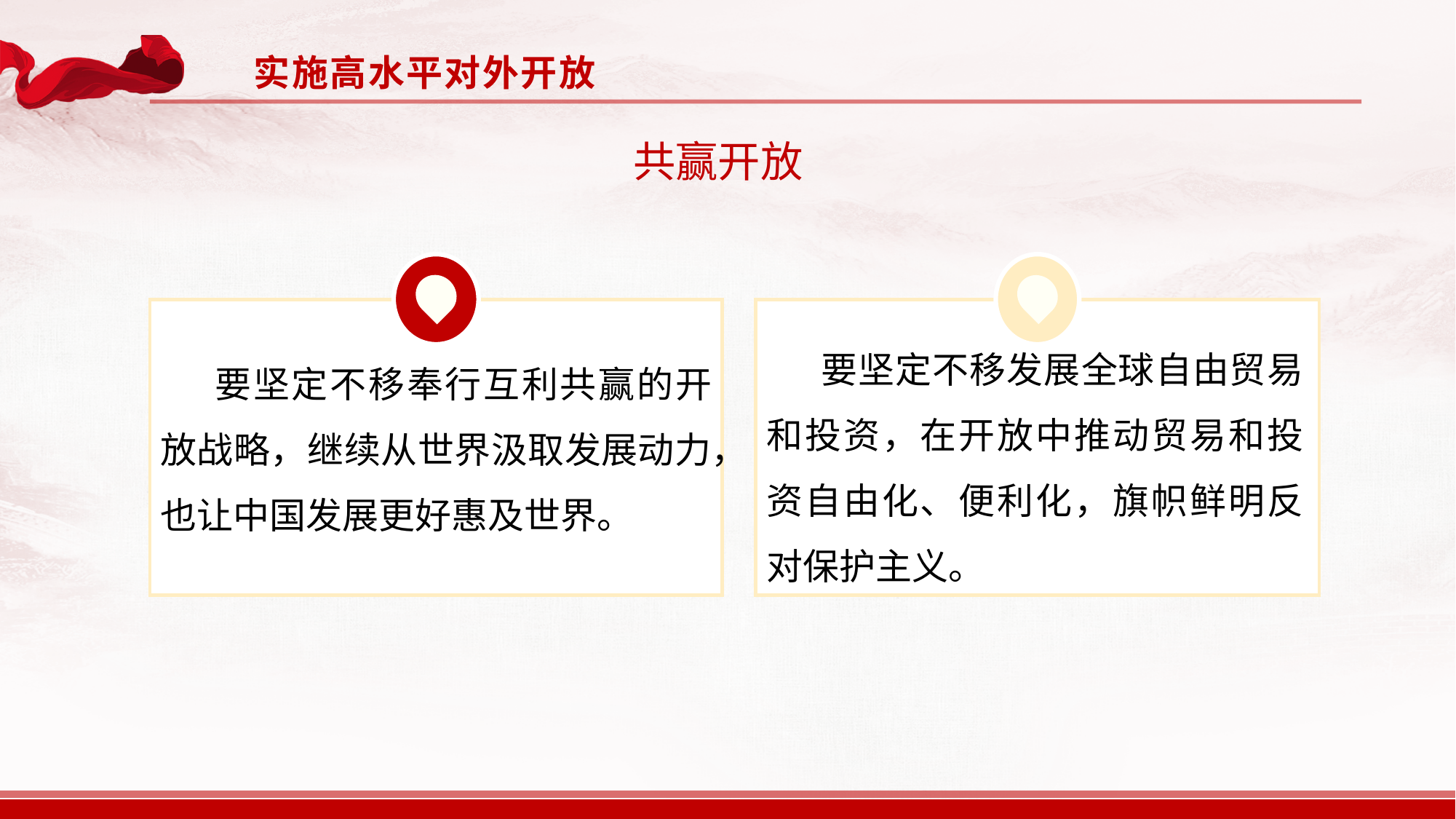

实施高水平对外开放
共赢开放

要坚定不移发展全球自由贸易和投资，在开放中推动贸易和投资自由化、便利化，旗帜鲜明反对保护主义。
要坚定不移奉行互利共赢的开放战略，继续从世界汲取发展动力，也让中国发展更好惠及世界。